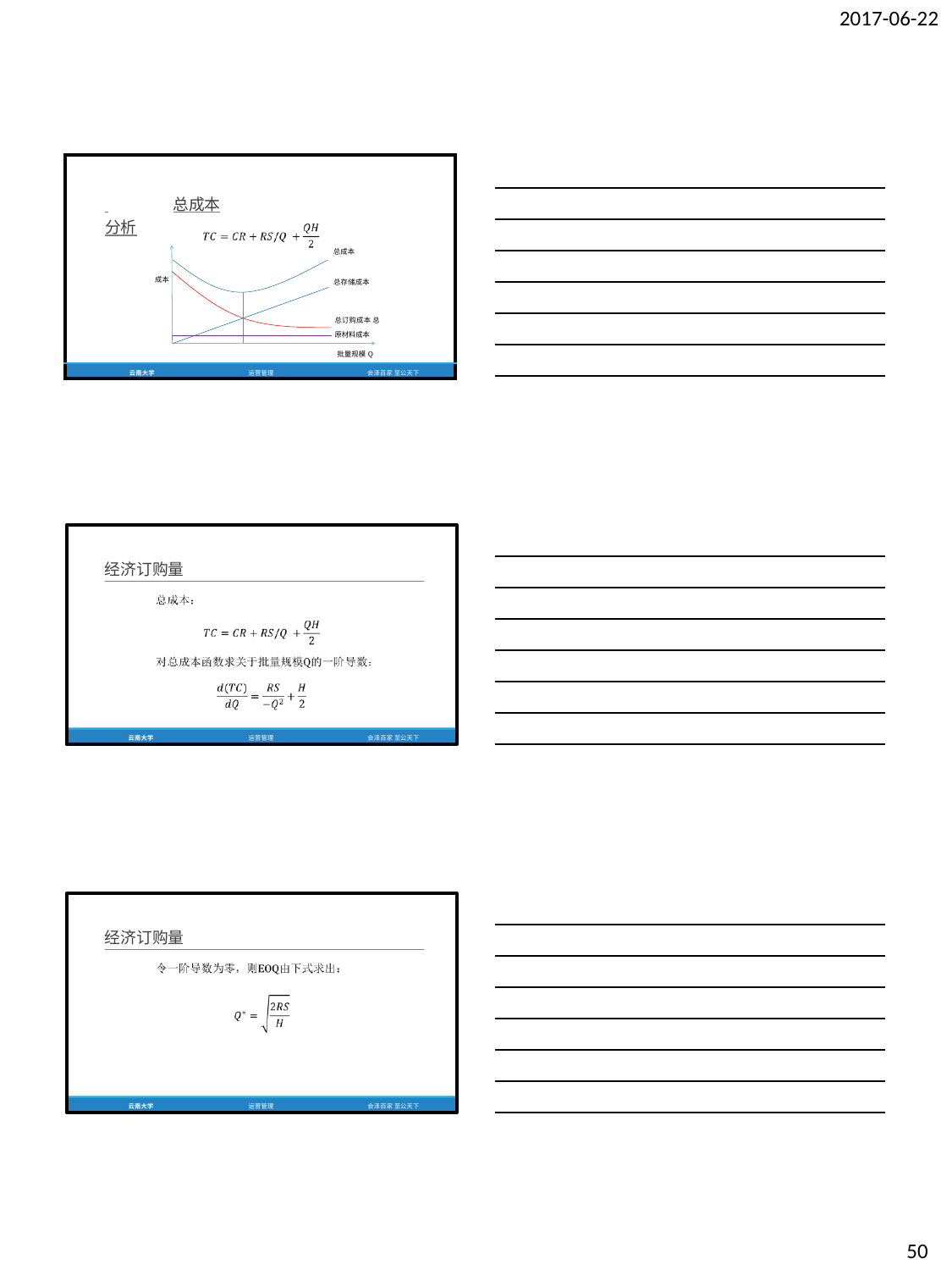

2017-06-22
| 总成本分析 成本 |  | 总成本 总存储成本 总订购成本 总原材料成本 批量规模Q |
| --- | --- | --- |
| 云南大学 | 运营管理 | 会泽百家 至公天下 |

经济订购量

云南大学
运营管理
会泽百家 至公天下

经济订购量

云南大学
运营管理
会泽百家 至公天下

50